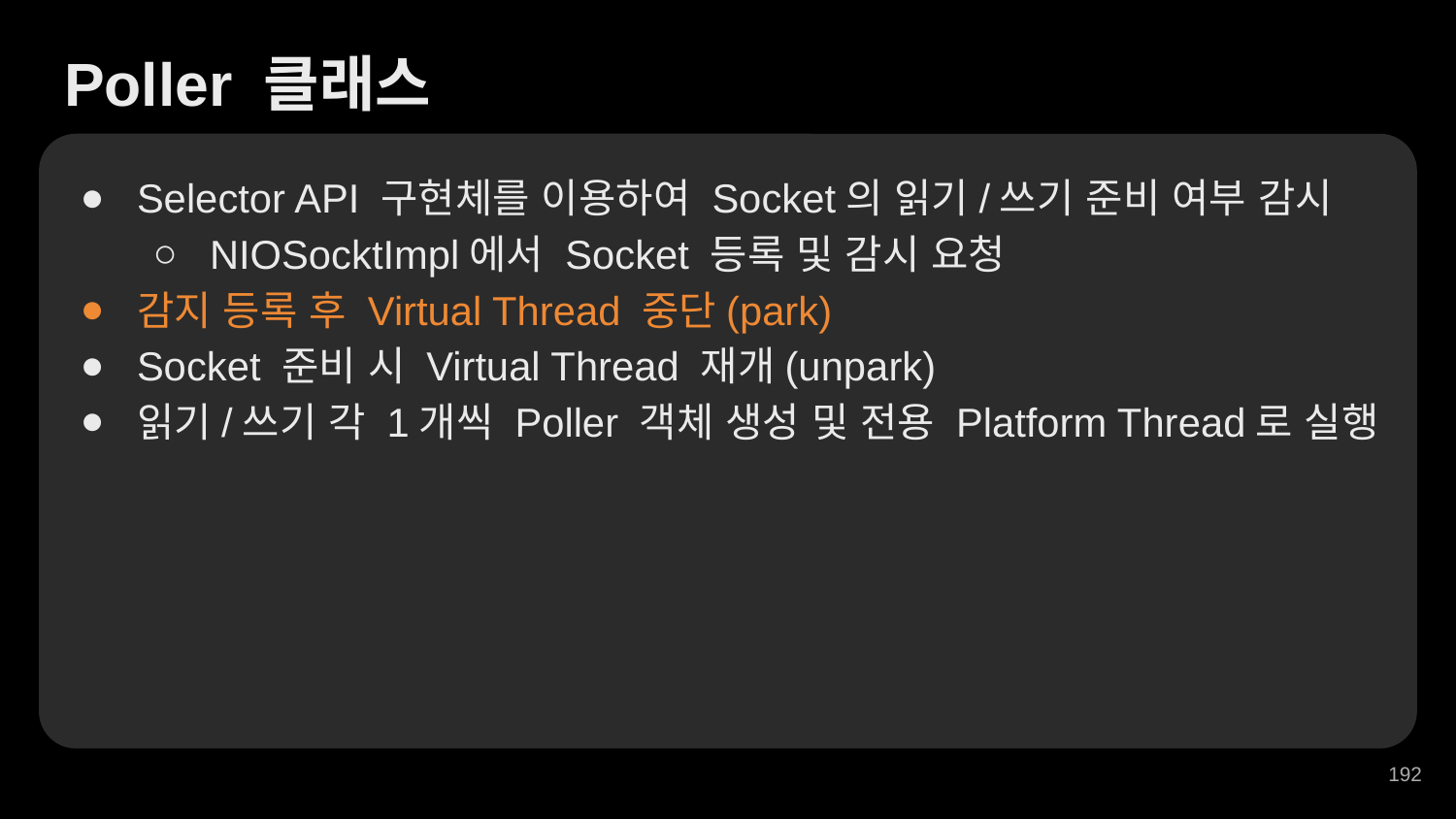

Poller 클래스

Selector API 구현체를 이용하여 Socket의 읽기/쓰기 준비 여부 감시
NIOSocktImpl에서 Socket 등록 및 감시 요청
감지 등록 후 Virtual Thread 중단(park)
Socket 준비 시 Virtual Thread 재개(unpark)
읽기/쓰기 각 1개씩 Poller 객체 생성 및 전용 Platform Thread로 실행
192